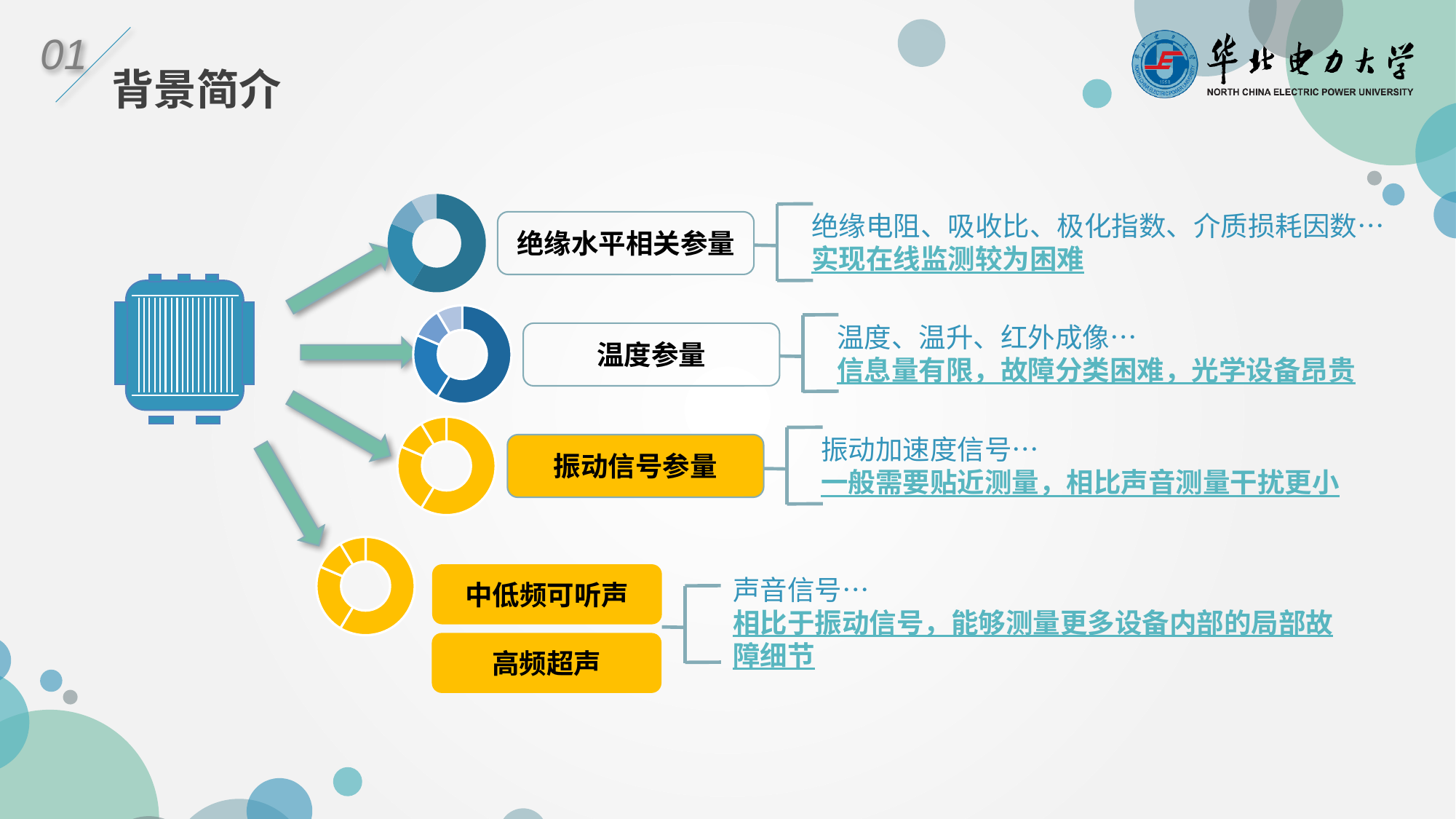

01
背景简介

### Chart

| Category | 销售额 |
|---|---|
| 第一季度 | 8.200000000000001 |
| 第二季度 | 3.2 |
| 第三季度 | 1.4 |
| 第四季度 | 1.2 |
绝缘电阻、吸收比、极化指数、介质损耗因数…
实现在线监测较为困难
绝缘水平相关参量

### Chart

| Category | 销售额 |
|---|---|
| 第一季度 | 8.200000000000001 |
| 第二季度 | 3.2 |
| 第三季度 | 1.4 |
| 第四季度 | 1.2 |
温度、温升、红外成像…
信息量有限，故障分类困难，光学设备昂贵
温度参量

### Chart

| Category | 销售额 |
|---|---|
| 第一季度 | 8.200000000000001 |
| 第二季度 | 3.2 |
| 第三季度 | 1.4 |
| 第四季度 | 1.2 |
振动加速度信号…
一般需要贴近测量，相比声音测量干扰更小
振动信号参量
中低频可听声

### Chart

| Category | 销售额 |
|---|---|
| 第一季度 | 8.200000000000001 |
| 第二季度 | 3.2 |
| 第三季度 | 1.4 |
| 第四季度 | 1.2 |
高频超声
声音信号…
相比于振动信号，能够测量更多设备内部的局部故障细节